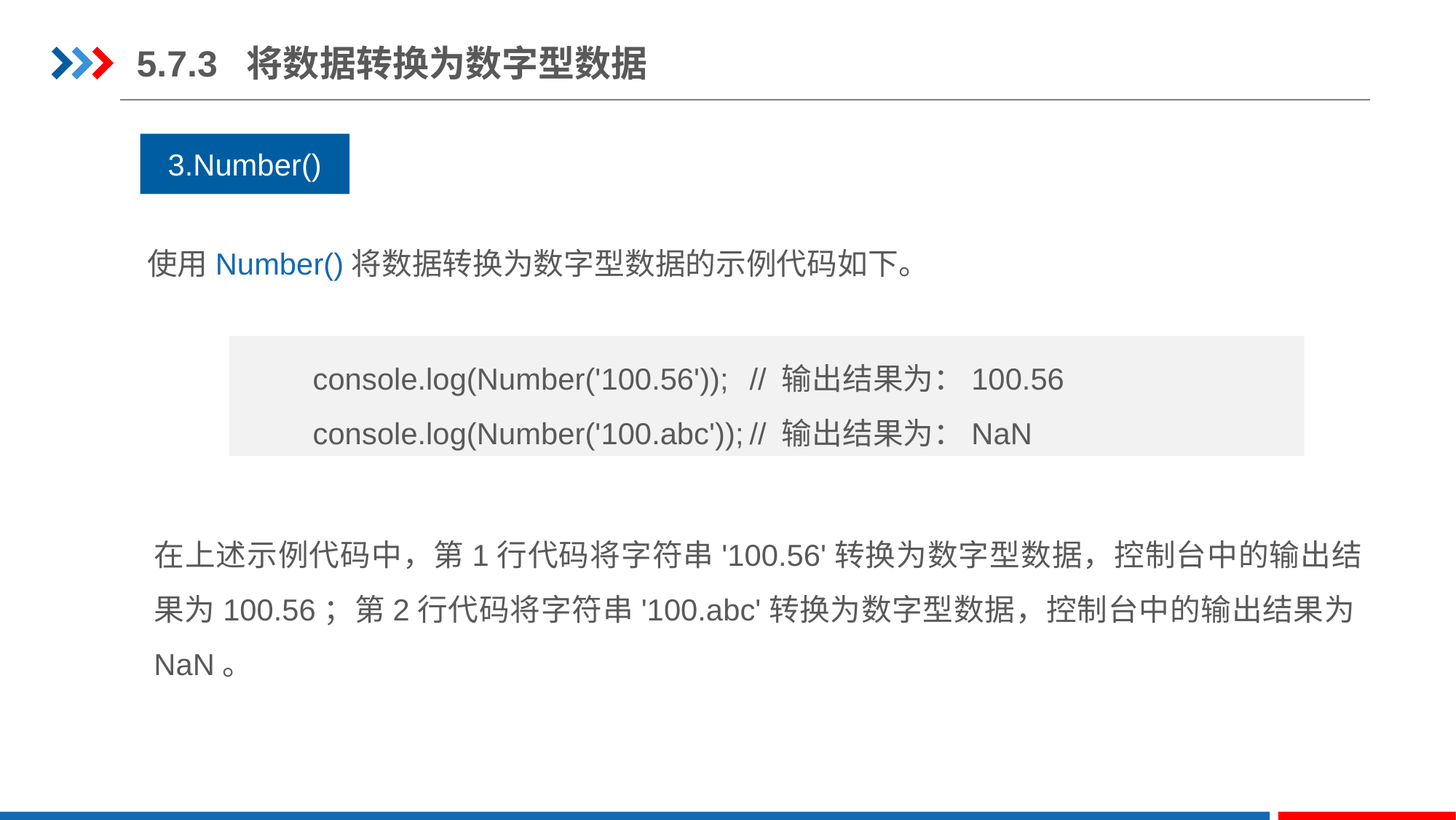

5.7.3  将数据转换为数字型数据
3.Number()
使用Number()将数据转换为数字型数据的示例代码如下。
console.log(Number('100.56'));	// 输出结果为：100.56
console.log(Number('100.abc'));	// 输出结果为：NaN
在上述示例代码中，第1行代码将字符串'100.56'转换为数字型数据，控制台中的输出结果为100.56；第2行代码将字符串'100.abc'转换为数字型数据，控制台中的输出结果为NaN。